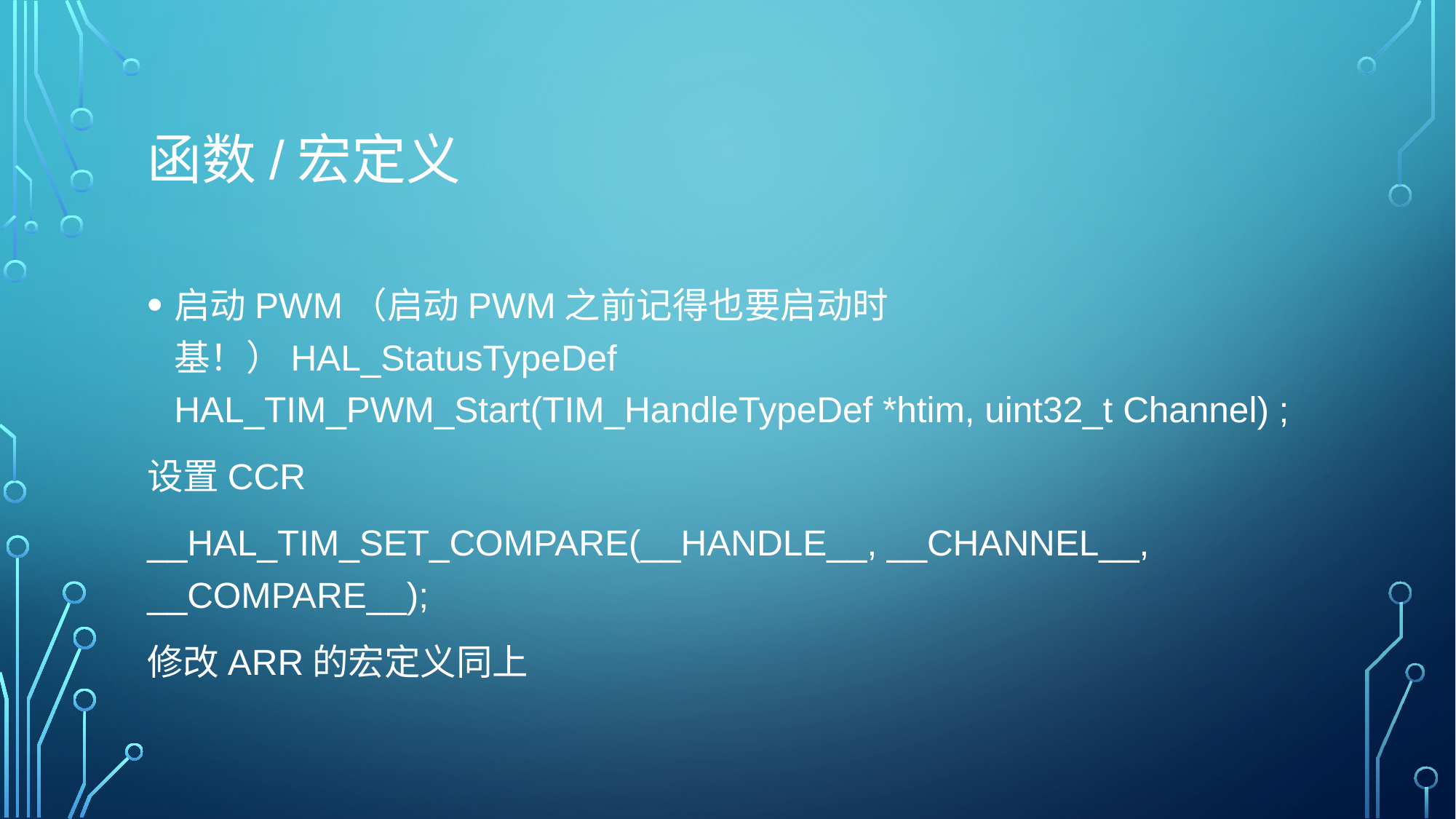

# 函数/宏定义
启动PWM（启动PWM之前记得也要启动时基！）HAL_StatusTypeDef HAL_TIM_PWM_Start(TIM_HandleTypeDef *htim, uint32_t Channel) ;
设置CCR
__HAL_TIM_SET_COMPARE(__HANDLE__, __CHANNEL__, __COMPARE__);
修改ARR的宏定义同上